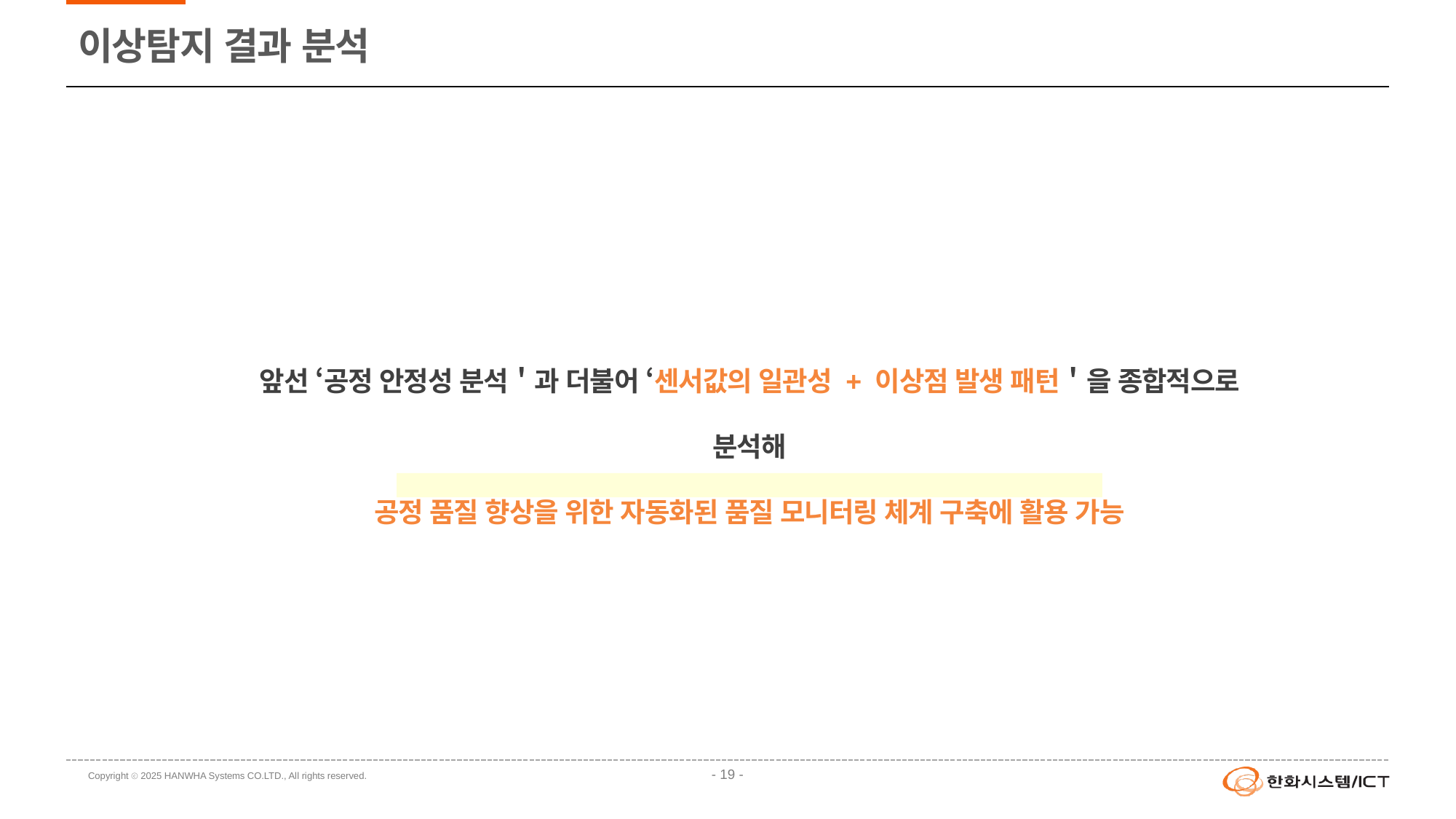

# 이상탐지 결과 분석
앞선 ‘공정 안정성 분석＇과 더불어 ‘센서값의 일관성 + 이상점 발생 패턴＇을 종합적으로 분석해
공정 품질 향상을 위한 자동화된 품질 모니터링 체계 구축에 활용 가능